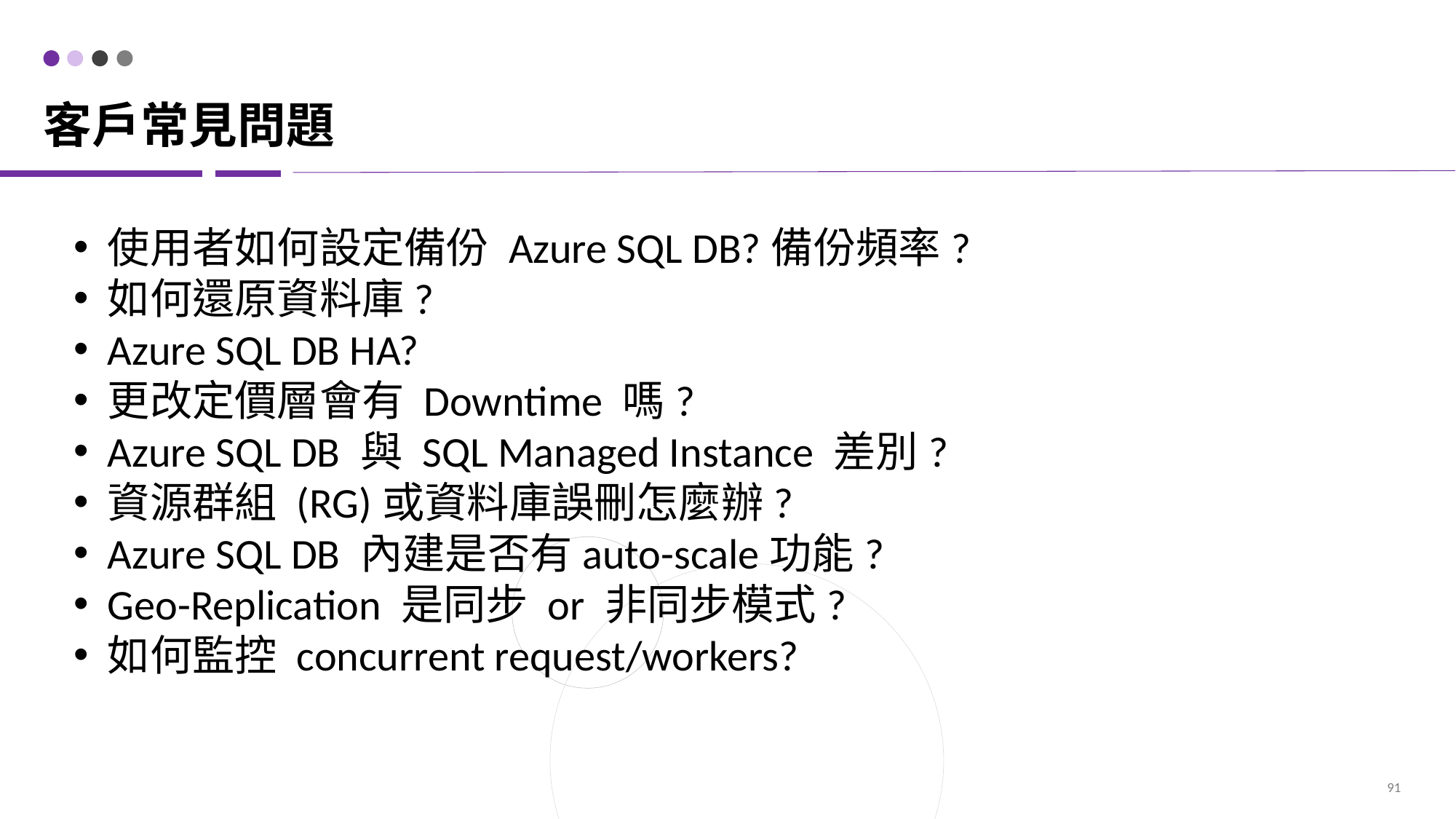

# 客戶常見問題
使用者如何設定備份 Azure SQL DB?備份頻率?
如何還原資料庫?
Azure SQL DB HA?
更改定價層會有 Downtime 嗎?
Azure SQL DB 與 SQL Managed Instance 差別?
資源群組 (RG)或資料庫誤刪怎麼辦?
Azure SQL DB 內建是否有auto-scale功能?
Geo-Replication 是同步 or 非同步模式?
如何監控 concurrent request/workers?

91